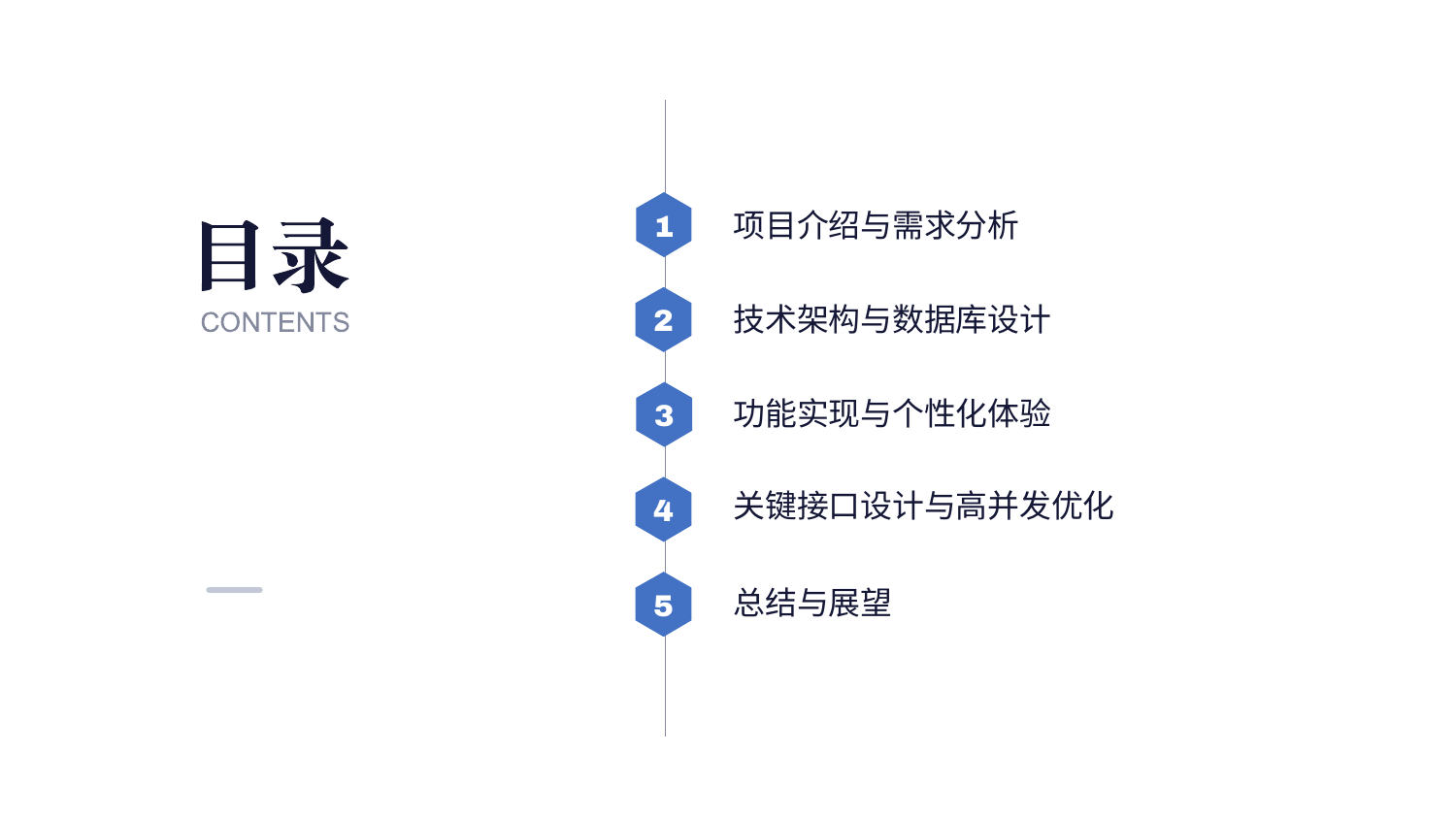

项目介绍与需求分析
技术架构与数据库设计
功能实现与个性化体验
关键接口设计与高并发优化
总结与展望